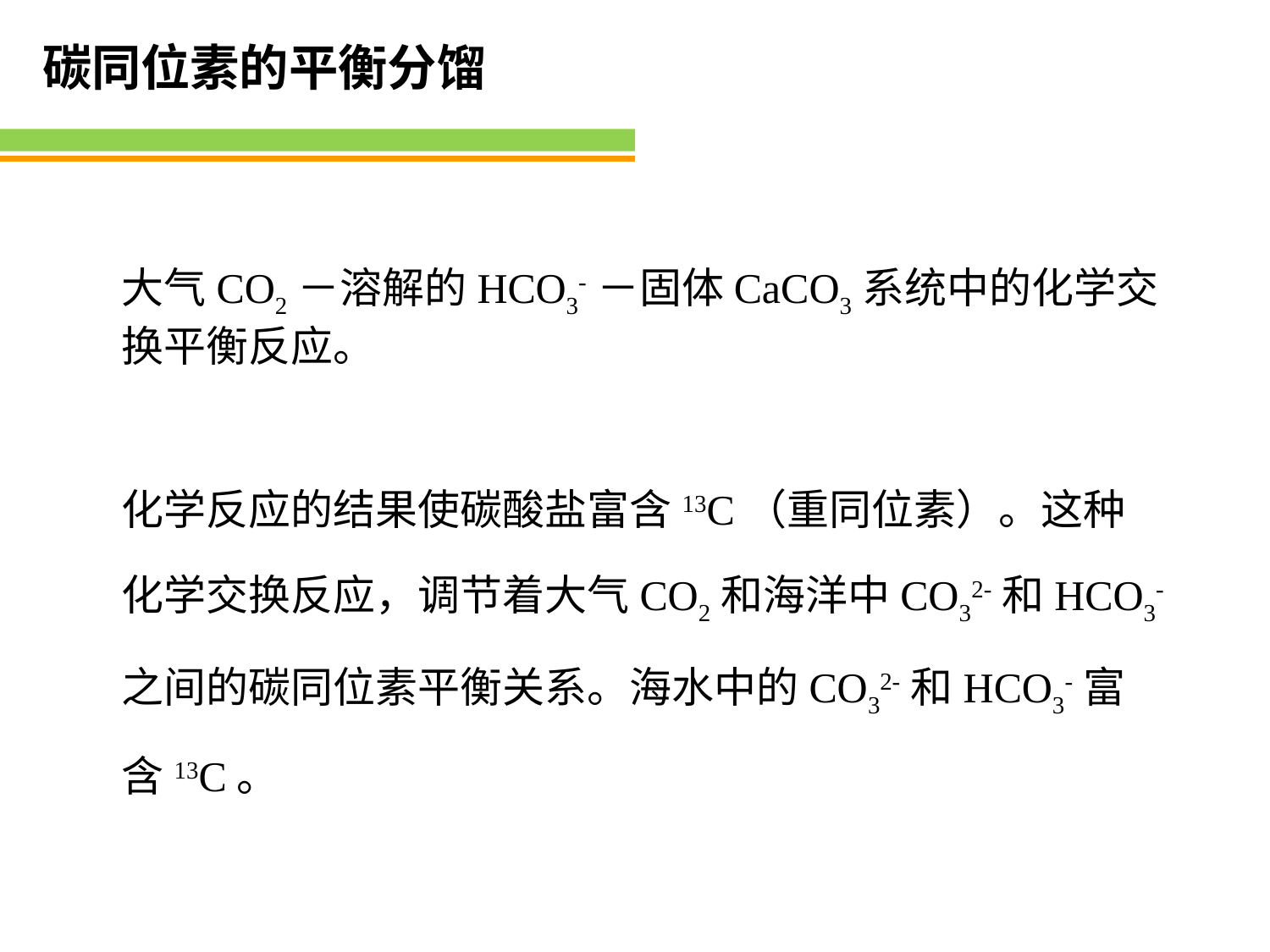

碳同位素的平衡分馏

大气CO2－溶解的HCO3-－固体CaCO3系统中的化学交换平衡反应。
化学反应的结果使碳酸盐富含13C（重同位素）。这种化学交换反应，调节着大气CO2和海洋中CO32-和HCO3-之间的碳同位素平衡关系。海水中的CO32-和HCO3-富含13C。